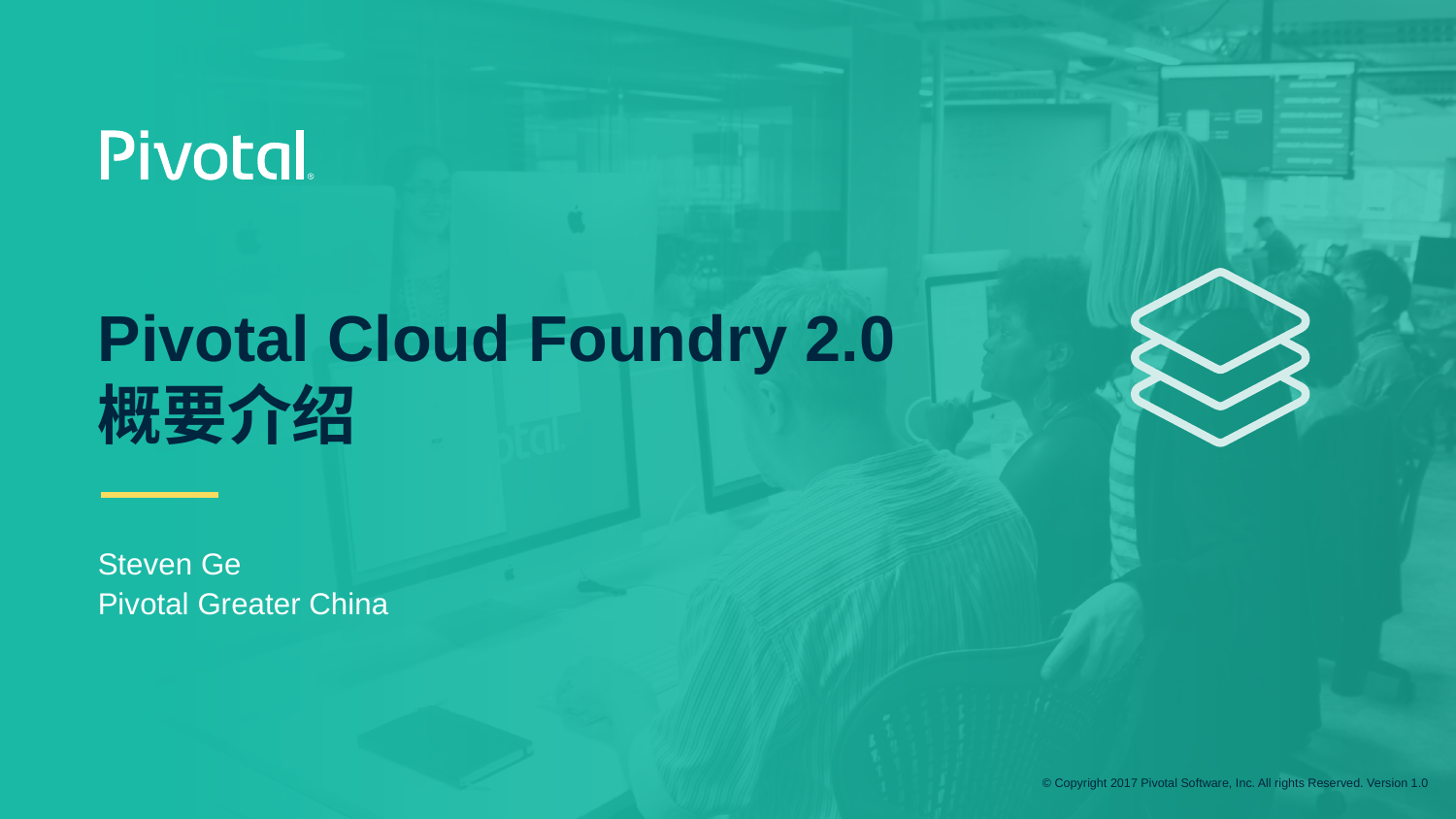

# Pivotal Cloud Foundry 2.0 概要介绍
Steven Ge
Pivotal Greater China